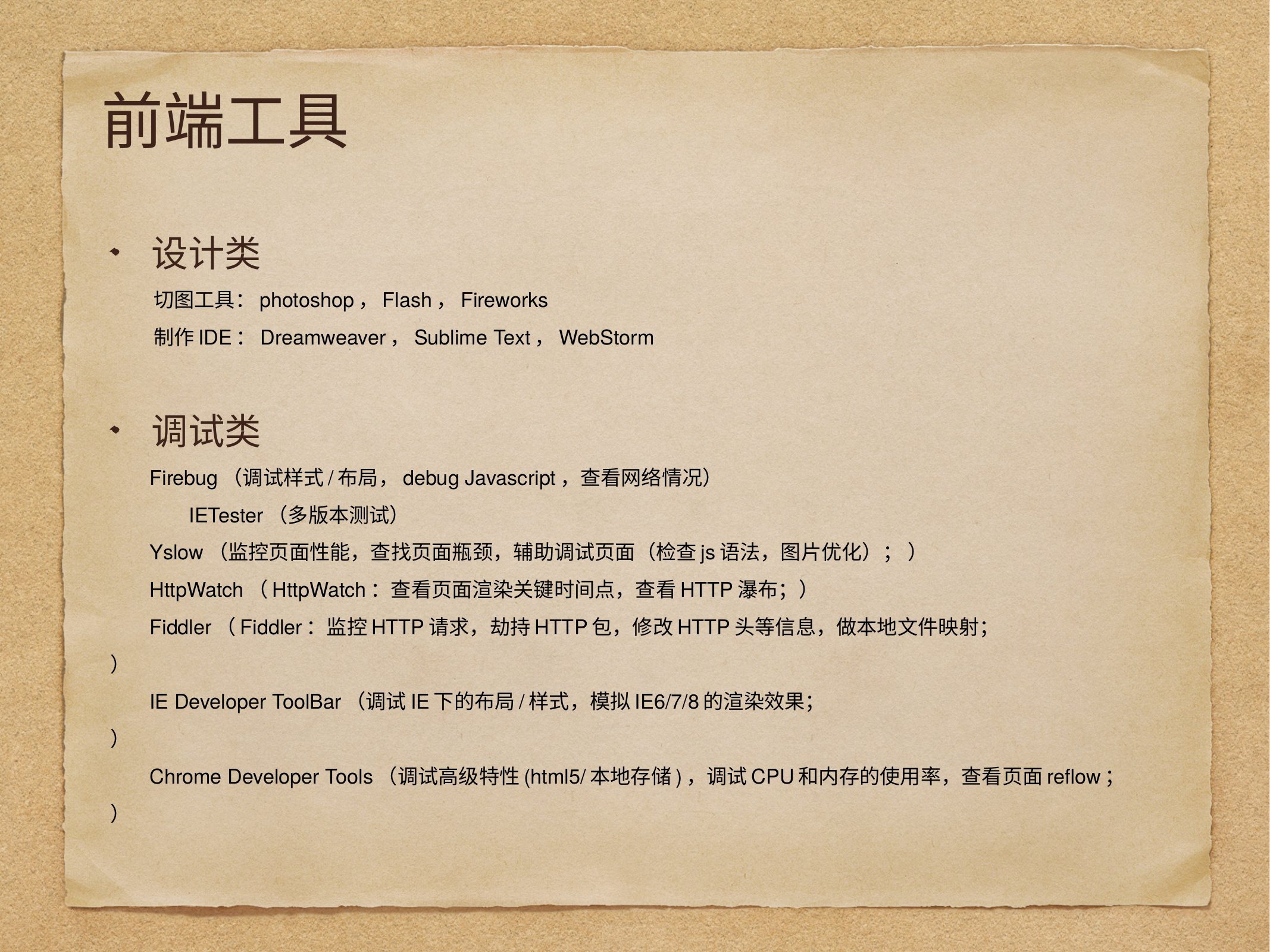

# 前端工具
设计类
       切图工具：photoshop，Flash，Fireworks
       制作IDE：Dreamweaver，Sublime Text，WebStorm

调试类
       Firebug（调试样式/布局，debug Javascript，查看网络情况）
	 IETester（多版本测试）
       Yslow（监控页面性能，查找页面瓶颈，辅助调试页面（检查js语法，图片优化）； ）
       HttpWatch（HttpWatch：查看页面渲染关键时间点，查看HTTP瀑布；）
       Fiddler（Fiddler：监控HTTP请求，劫持HTTP包，修改HTTP头等信息，做本地文件映射；
）
       IE Developer ToolBar（调试IE下的布局/样式，模拟IE6/7/8的渲染效果；
）
       Chrome Developer Tools（调试高级特性(html5/本地存储)，调试CPU和内存的使用率，查看页面reflow；
）